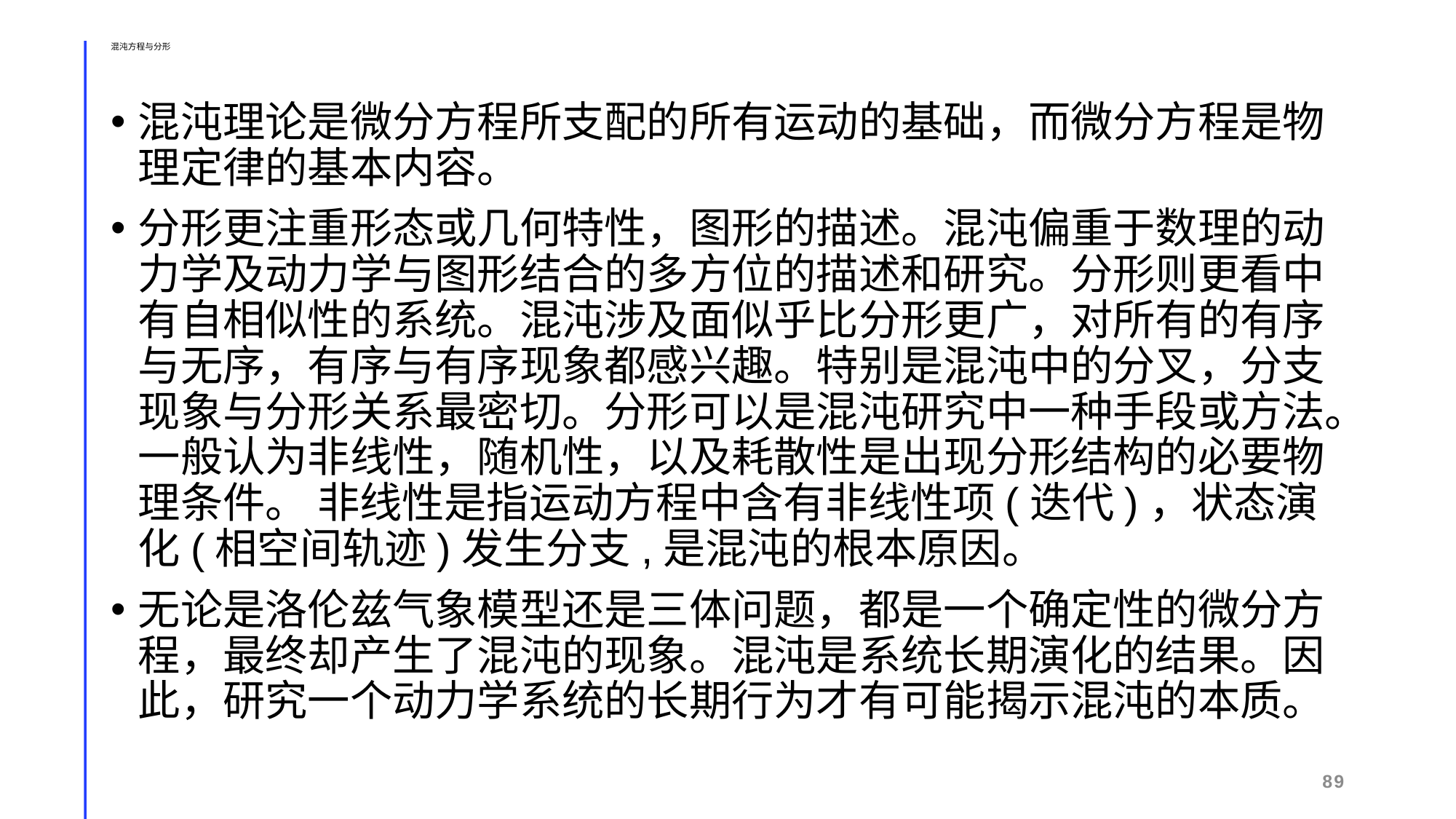

# 混沌方程与分形
混沌理论是微分方程所支配的所有运动的基础，而微分方程是物理定律的基本内容。
分形更注重形态或几何特性，图形的描述。混沌偏重于数理的动力学及动力学与图形结合的多方位的描述和研究。分形则更看中有自相似性的系统。混沌涉及面似乎比分形更广，对所有的有序与无序，有序与有序现象都感兴趣。特别是混沌中的分叉，分支现象与分形关系最密切。分形可以是混沌研究中一种手段或方法。一般认为非线性，随机性，以及耗散性是出现分形结构的必要物理条件。 非线性是指运动方程中含有非线性项(迭代)，状态演化(相空间轨迹)发生分支,是混沌的根本原因。
无论是洛伦兹气象模型还是三体问题，都是一个确定性的微分方程，最终却产生了混沌的现象。混沌是系统长期演化的结果。因此，研究一个动力学系统的长期行为才有可能揭示混沌的本质。
89